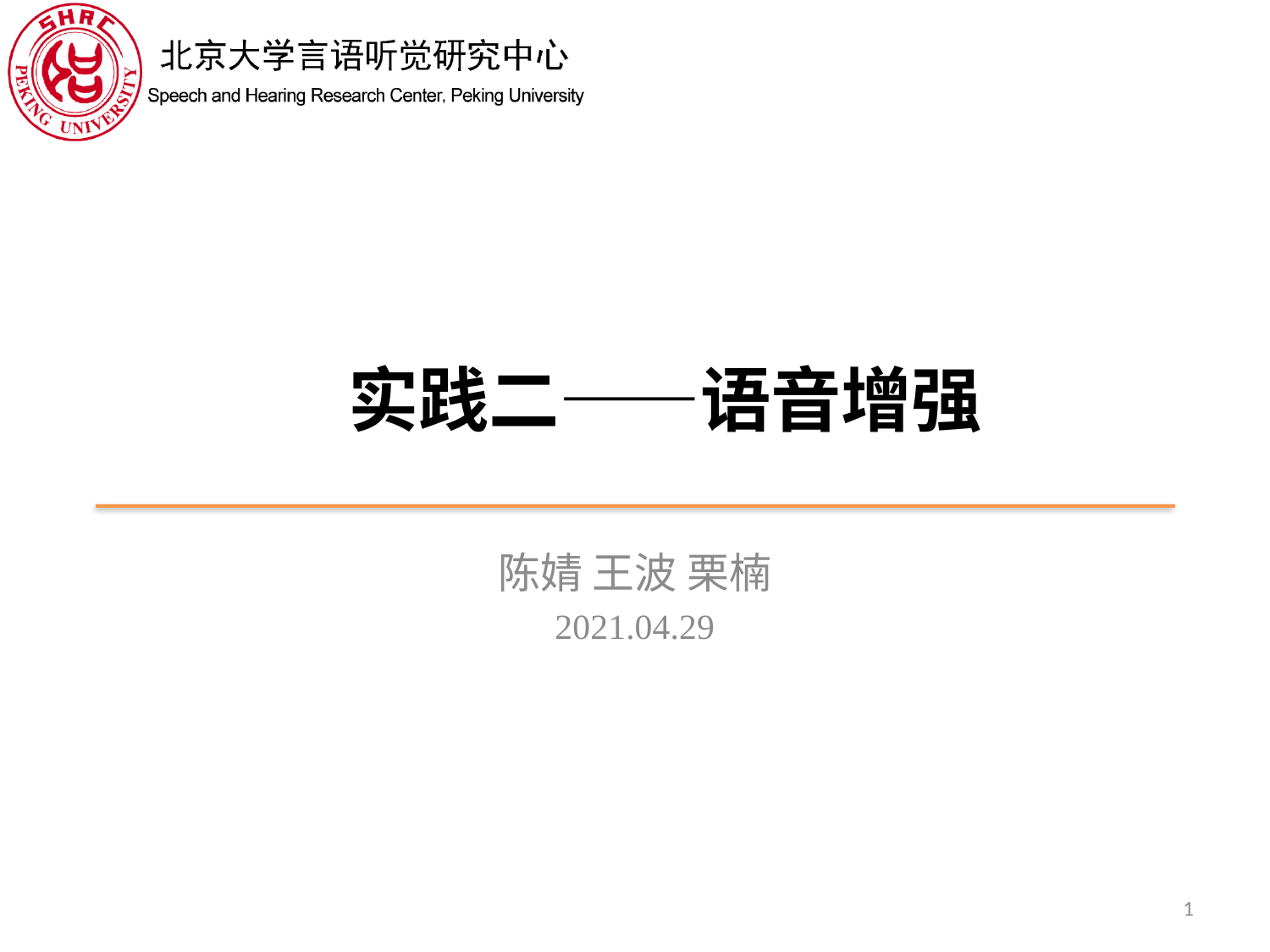

# 实践二——语音增强
陈婧 王波 栗楠
2021.04.29
1